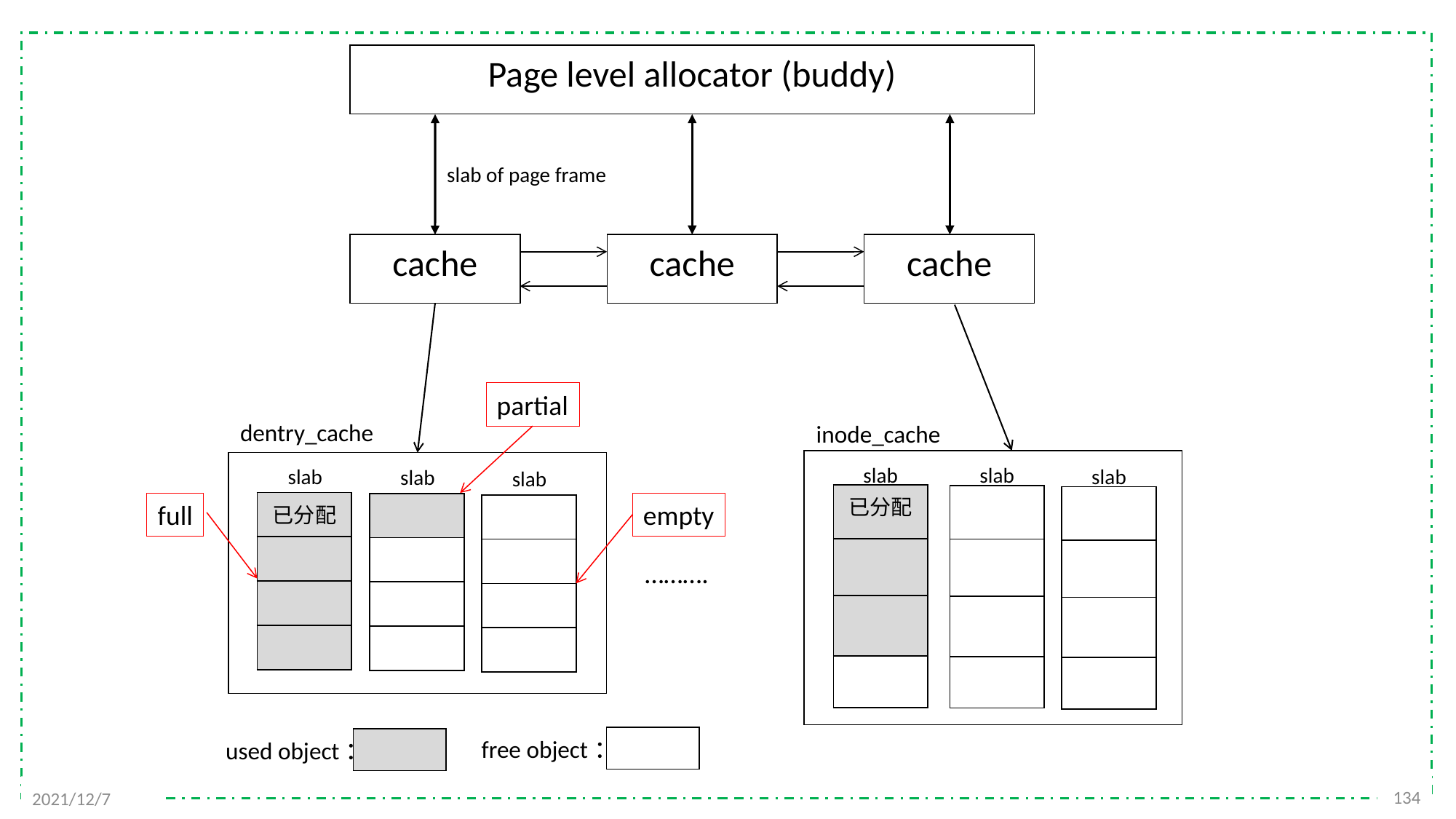

Page level allocator (buddy)
slab of page frame
cache
cache
cache
partial
dentry_cache
inode_cache

slab
slab
slab
slab
slab
slab
| 已分配 |
| --- |
|  |
|  |
|  |
|  |
| --- |
|  |
|  |
|  |
|  |
| --- |
|  |
|  |
|  |
| 已分配 |
| --- |
|  |
|  |
|  |
full
empty
|  |
| --- |
|  |
|  |
|  |
|  |
| --- |
|  |
|  |
|  |
……….

free object：
used object：
134
2021/12/7